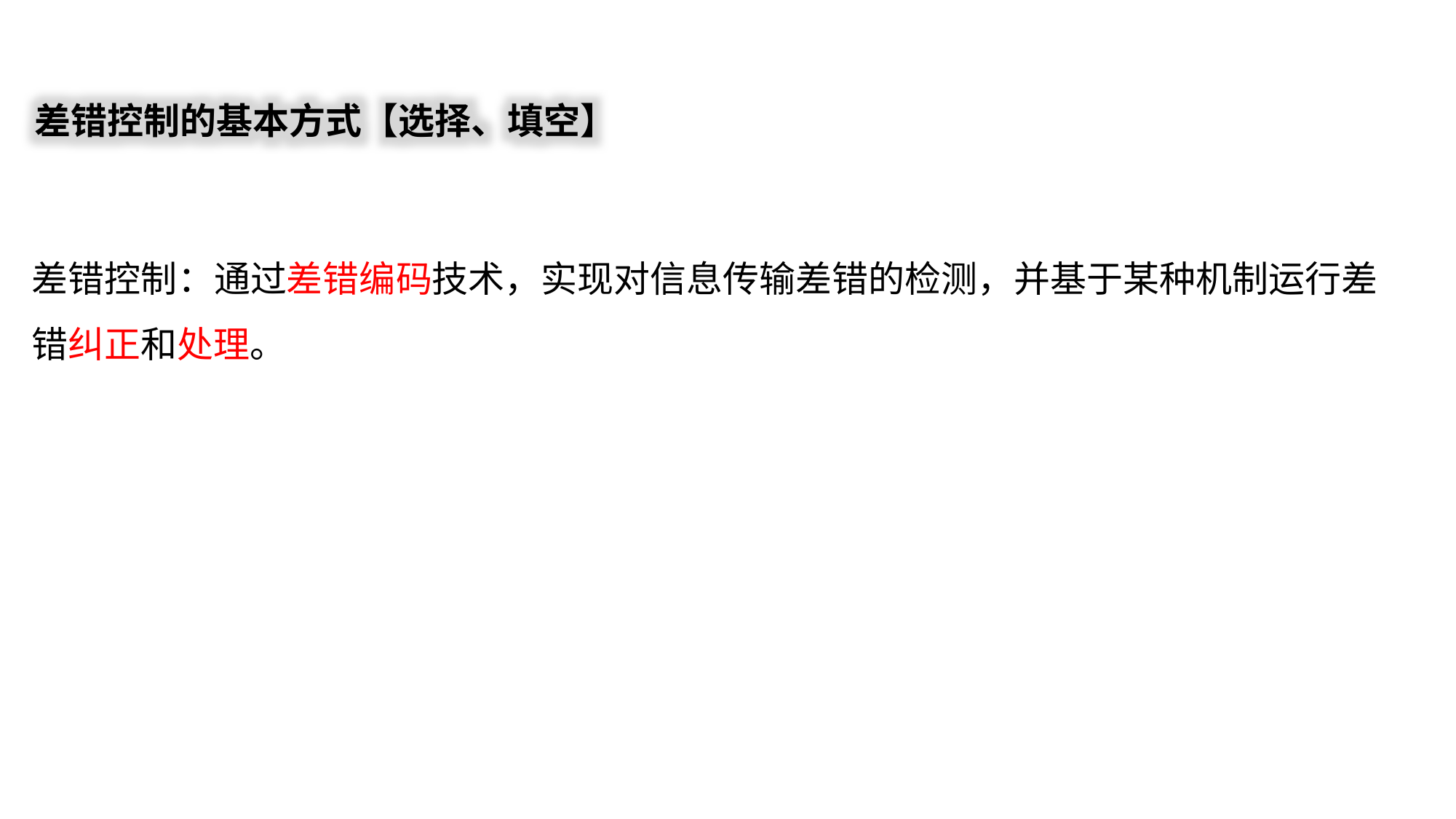

差错控制的基本方式【选择、填空】
差错控制：通过差错编码技术，实现对信息传输差错的检测，并基于某种机制运行差错纠正和处理。